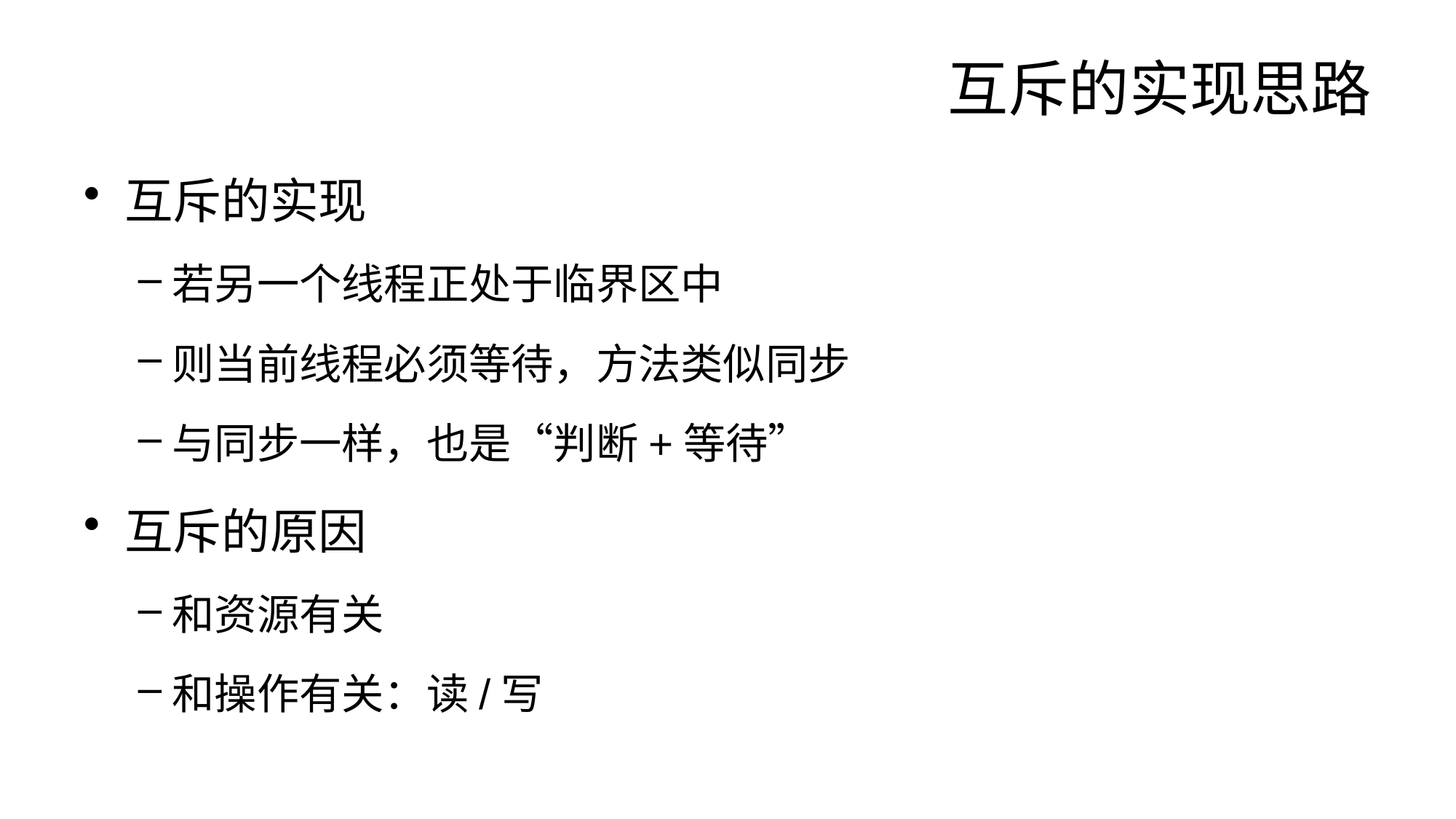

# 互斥的实现思路
互斥的实现
若另一个线程正处于临界区中
则当前线程必须等待，方法类似同步
与同步一样，也是“判断+等待”
互斥的原因
和资源有关
和操作有关：读/写